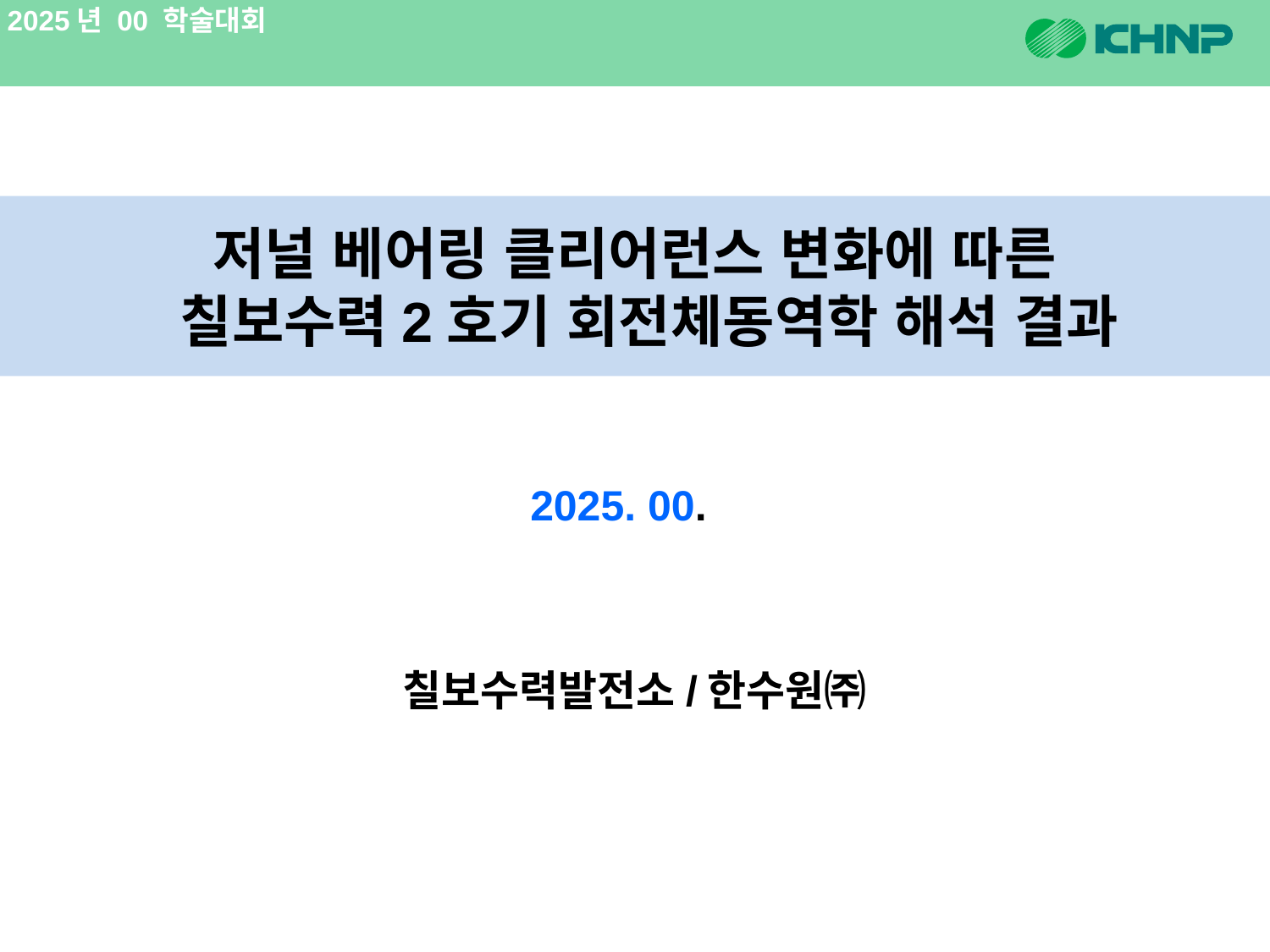

2025년 00 학술대회
저널 베어링 클리어런스 변화에 따른
 칠보수력2호기 회전체동역학 해석 결과
2025. 00.
칠보수력발전소/한수원㈜